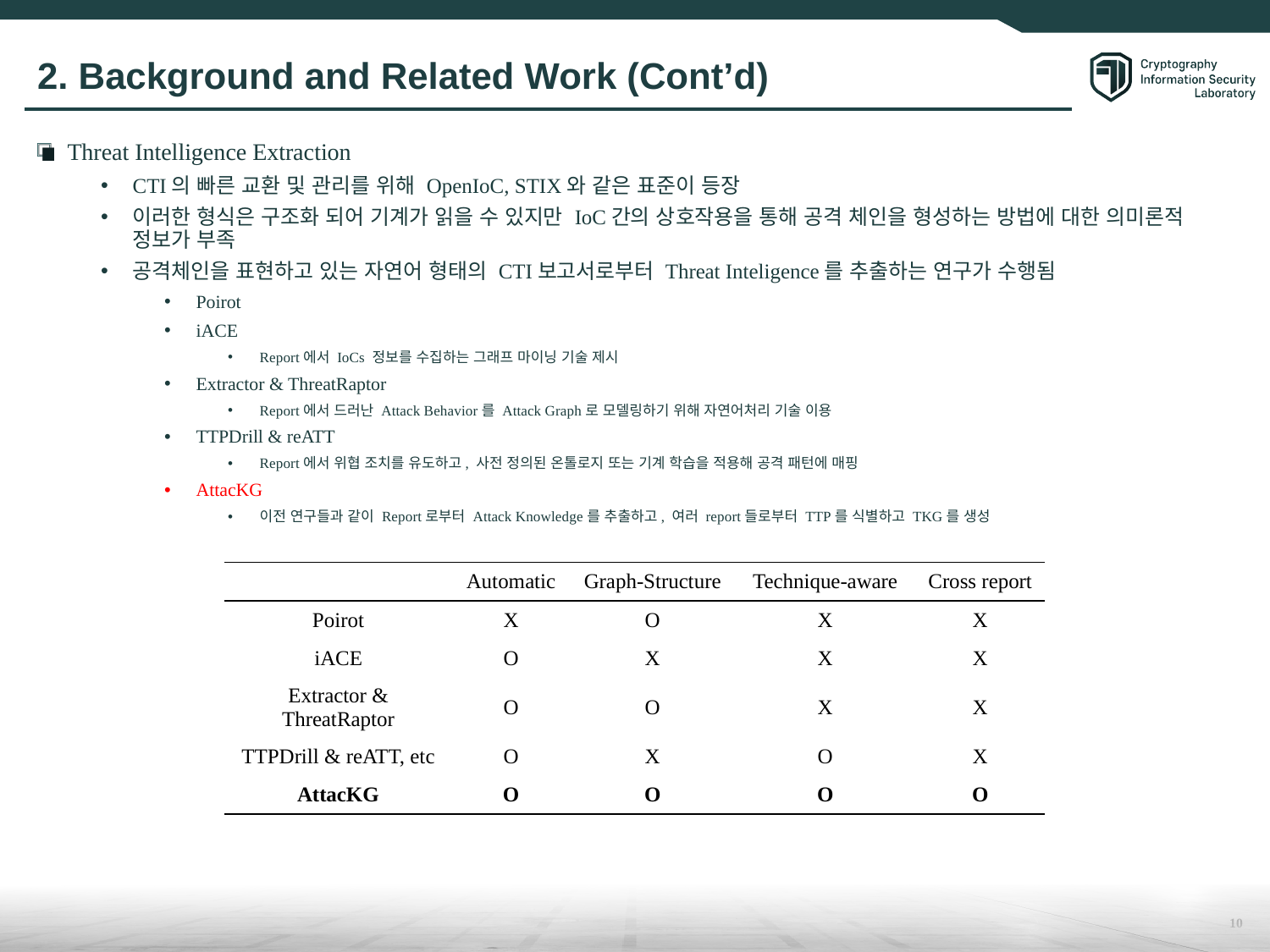

# 2. Background and Related Work (Cont’d)
Threat Intelligence Extraction
CTI의 빠른 교환 및 관리를 위해 OpenIoC, STIX와 같은 표준이 등장
이러한 형식은 구조화 되어 기계가 읽을 수 있지만 IoC간의 상호작용을 통해 공격 체인을 형성하는 방법에 대한 의미론적 정보가 부족
공격체인을 표현하고 있는 자연어 형태의 CTI보고서로부터 Threat Inteligence를 추출하는 연구가 수행됨
Poirot
iACE
Report에서 IoCs 정보를 수집하는 그래프 마이닝 기술 제시
Extractor & ThreatRaptor
Report에서 드러난 Attack Behavior를 Attack Graph로 모델링하기 위해 자연어처리 기술 이용
TTPDrill & reATT
Report에서 위협 조치를 유도하고, 사전 정의된 온톨로지 또는 기계 학습을 적용해 공격 패턴에 매핑
AttacKG
이전 연구들과 같이 Report로부터 Attack Knowledge를 추출하고, 여러 report들로부터 TTP를 식별하고 TKG를 생성

|  | Automatic | Graph-Structure | Technique-aware | Cross report |
| --- | --- | --- | --- | --- |
| Poirot | X | O | X | X |
| iACE | O | X | X | X |
| Extractor & ThreatRaptor | O | O | X | X |
| TTPDrill & reATT, etc | O | X | O | X |
| AttacKG | O | O | O | O |
10